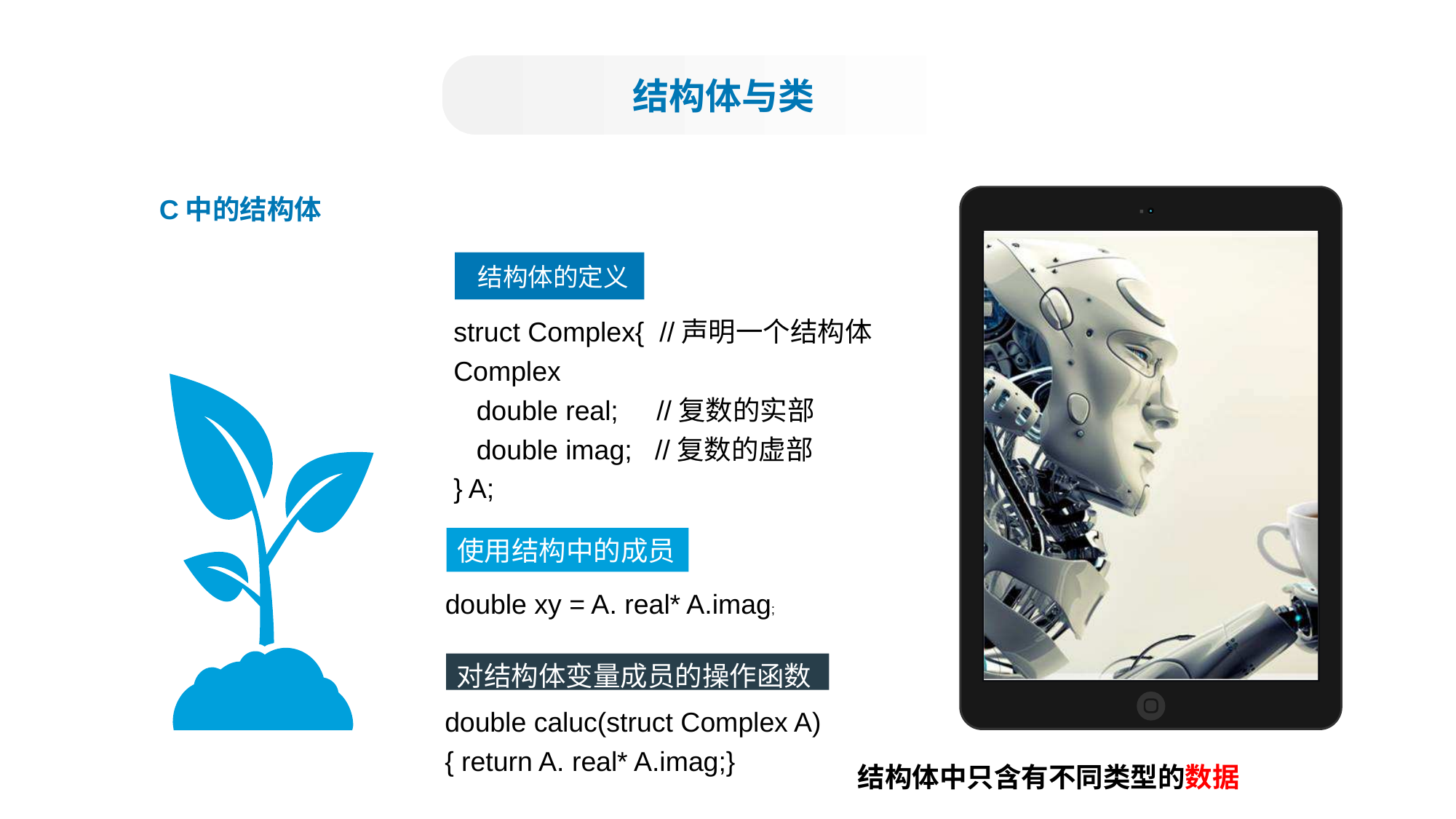

结构体与类

C中的结构体

 结构体的定义
struct Complex{  //声明一个结构体Complex
   double real;     //复数的实部
   double imag;   //复数的虚部
} A;

使用结构中的成员
double xy = A. real* A.imag;

对结构体变量成员的操作函数
double caluc(struct Complex A)
{ return A. real* A.imag;}
结构体中只含有不同类型的数据